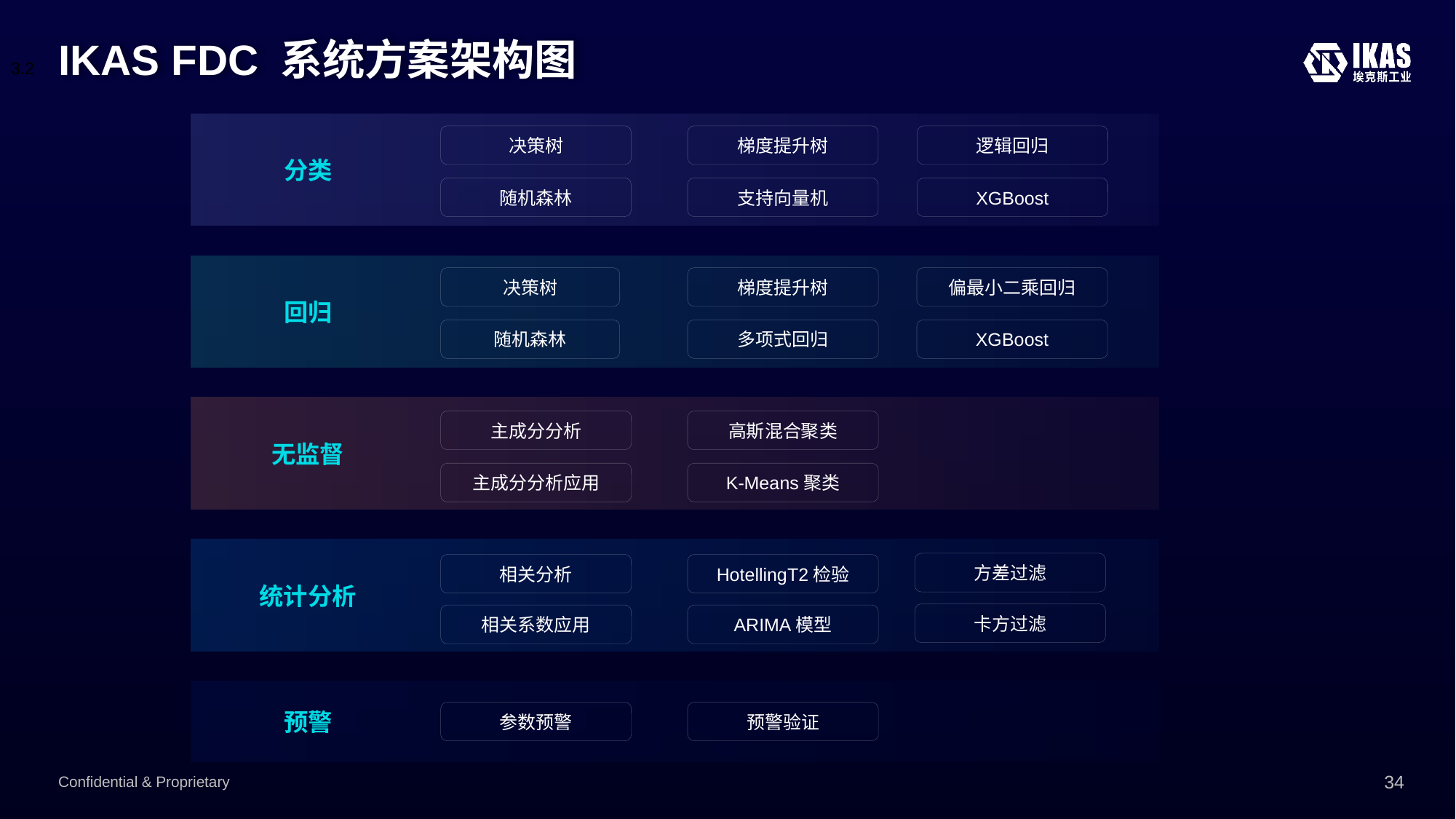

# IKAS FDC 系统方案架构图
3.2

分类
决策树
梯度提升树
逻辑回归
随机森林
支持向量机
XGBoost

回归
梯度提升树
偏最小二乘回归
决策树
多项式回归
随机森林
XGBoost

无监督
主成分分析
高斯混合聚类
主成分分析应用
K-Means聚类

统计分析
方差过滤
相关分析
HotellingT2检验
卡方过滤
相关系数应用
ARIMA模型
预警

参数预警
预警验证